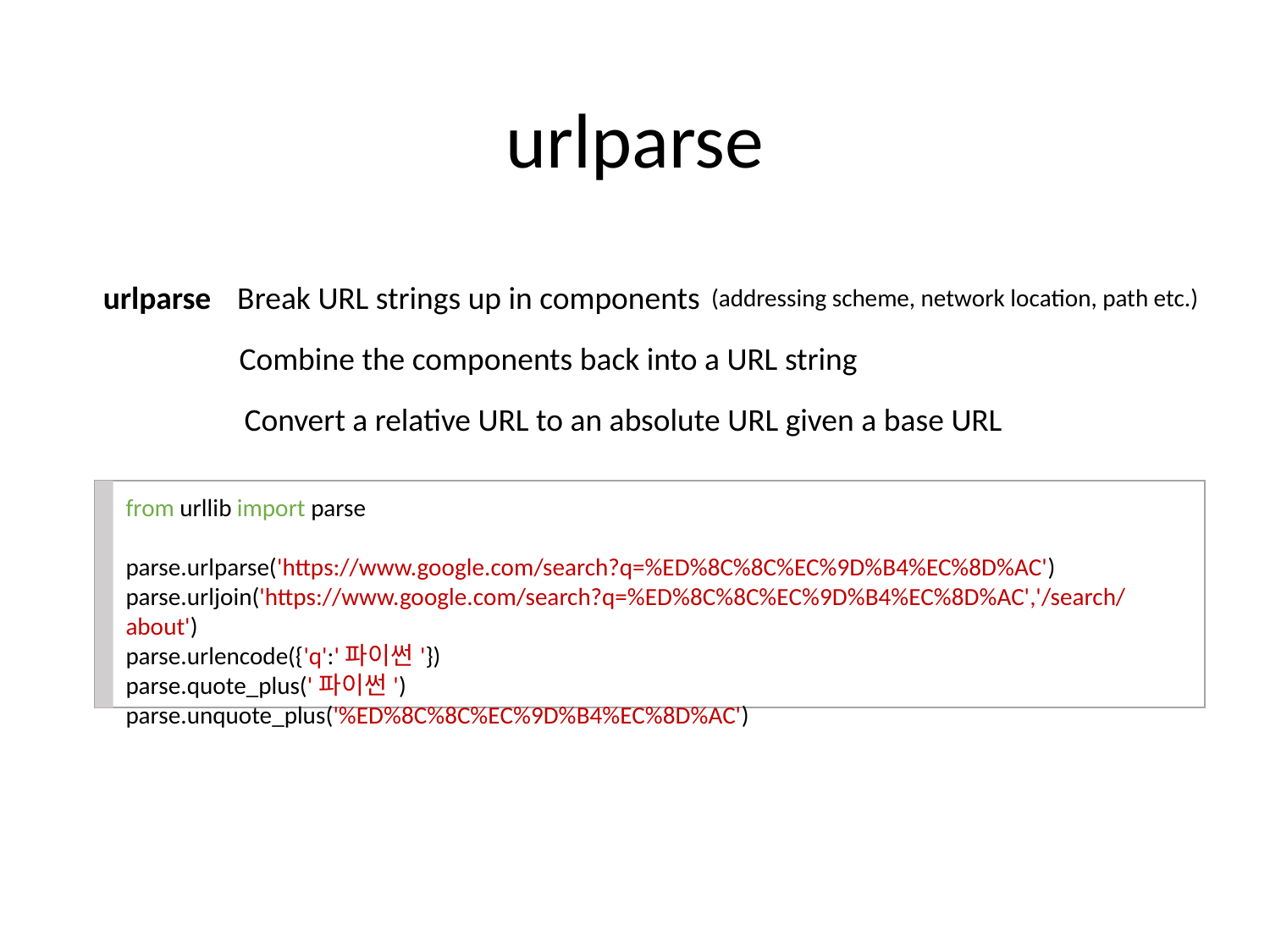

# urlparse
urlparse	 Break URL strings up in components
(addressing scheme, network location, path etc.)
Combine the components back into a URL string
Convert a relative URL to an absolute URL given a base URL

from urllib import parse

parse.urlparse('https://www.google.com/search?q=%ED%8C%8C%EC%9D%B4%EC%8D%AC')
parse.urljoin('https://www.google.com/search?q=%ED%8C%8C%EC%9D%B4%EC%8D%AC','/search/about')
parse.urlencode({'q':'파이썬'})
parse.quote_plus('파이썬')
parse.unquote_plus('%ED%8C%8C%EC%9D%B4%EC%8D%AC')